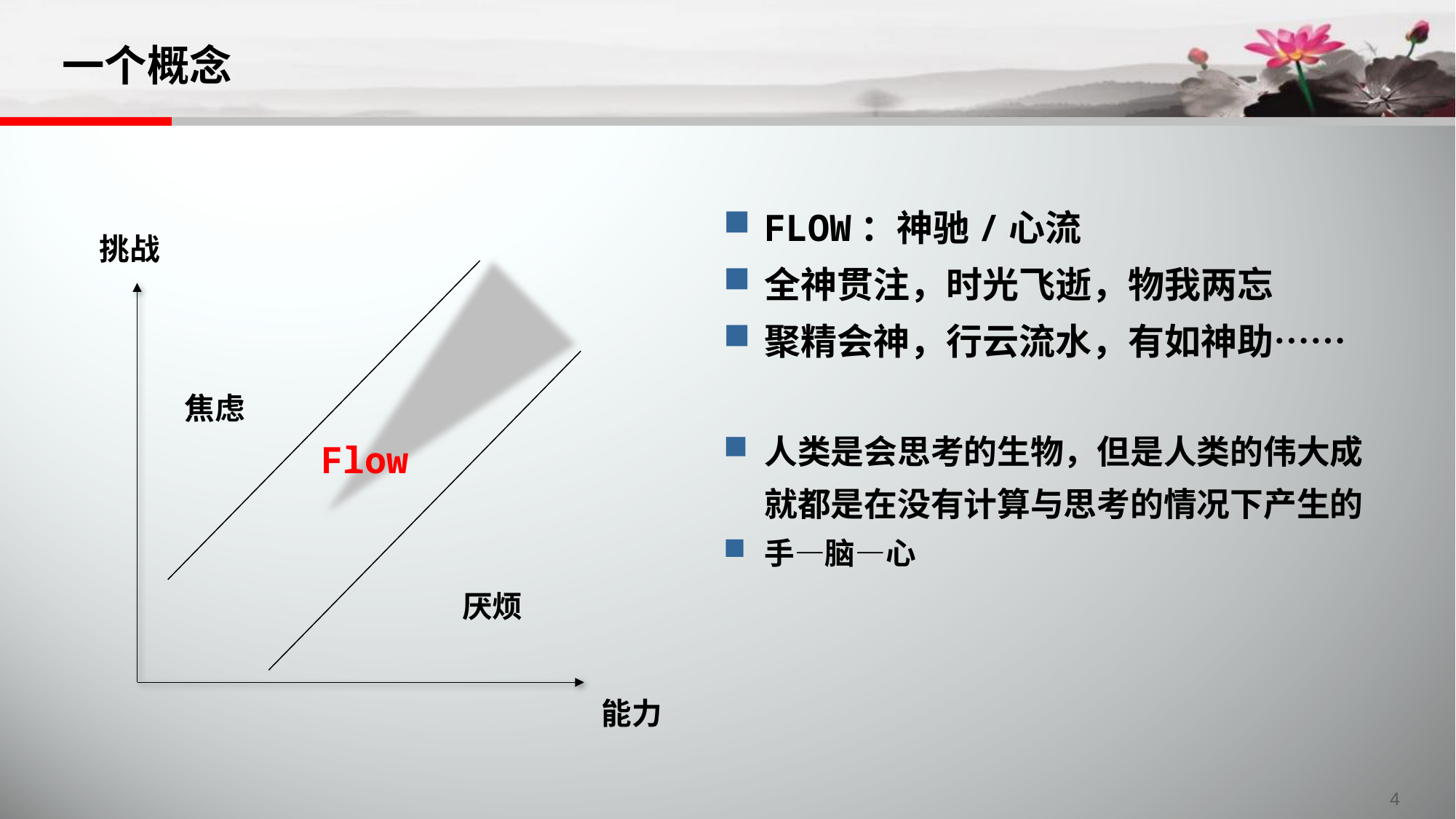

# 一个概念

FLOW：神驰/心流
全神贯注，时光飞逝，物我两忘
聚精会神，行云流水，有如神助……

人类是会思考的生物，但是人类的伟大成就都是在没有计算与思考的情况下产生的
手—脑—心

挑战

焦虑
Flow

厌烦
能力
4